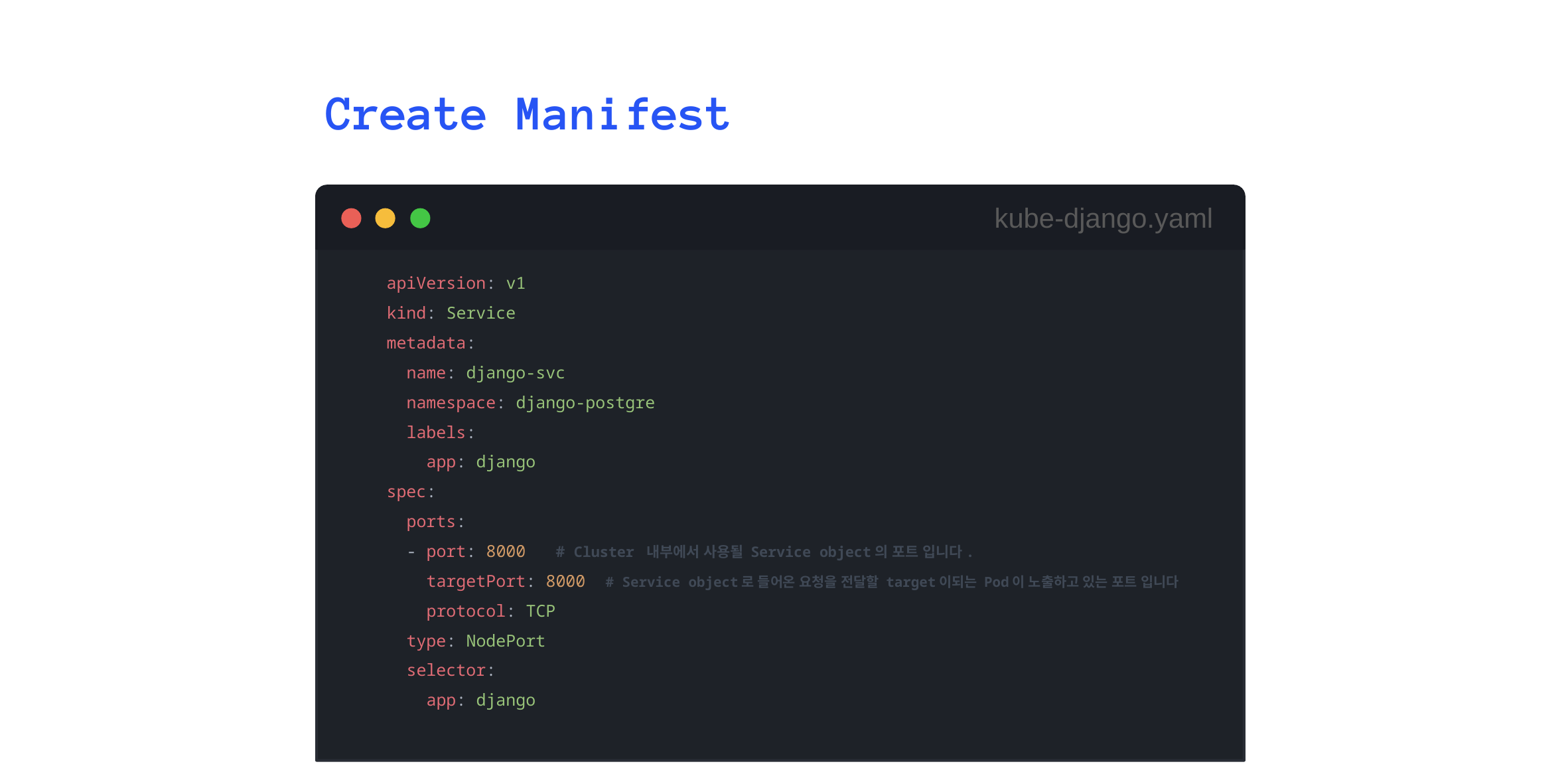

Create Manifest

kube-django.yaml
apiVersion: v1
kind: Service
metadata:
  name: django-svc
  namespace: django-postgre
  labels:
    app: django
spec:
  ports:
  - port: 8000   # Cluster 내부에서 사용될 Service object의 포트 입니다.
    targetPort: 8000  # Service object로 들어온 요청을 전달할 target이되는 Pod이 노출하고 있는 포트 입니다
    protocol: TCP
  type: NodePort
  selector:
    app: django